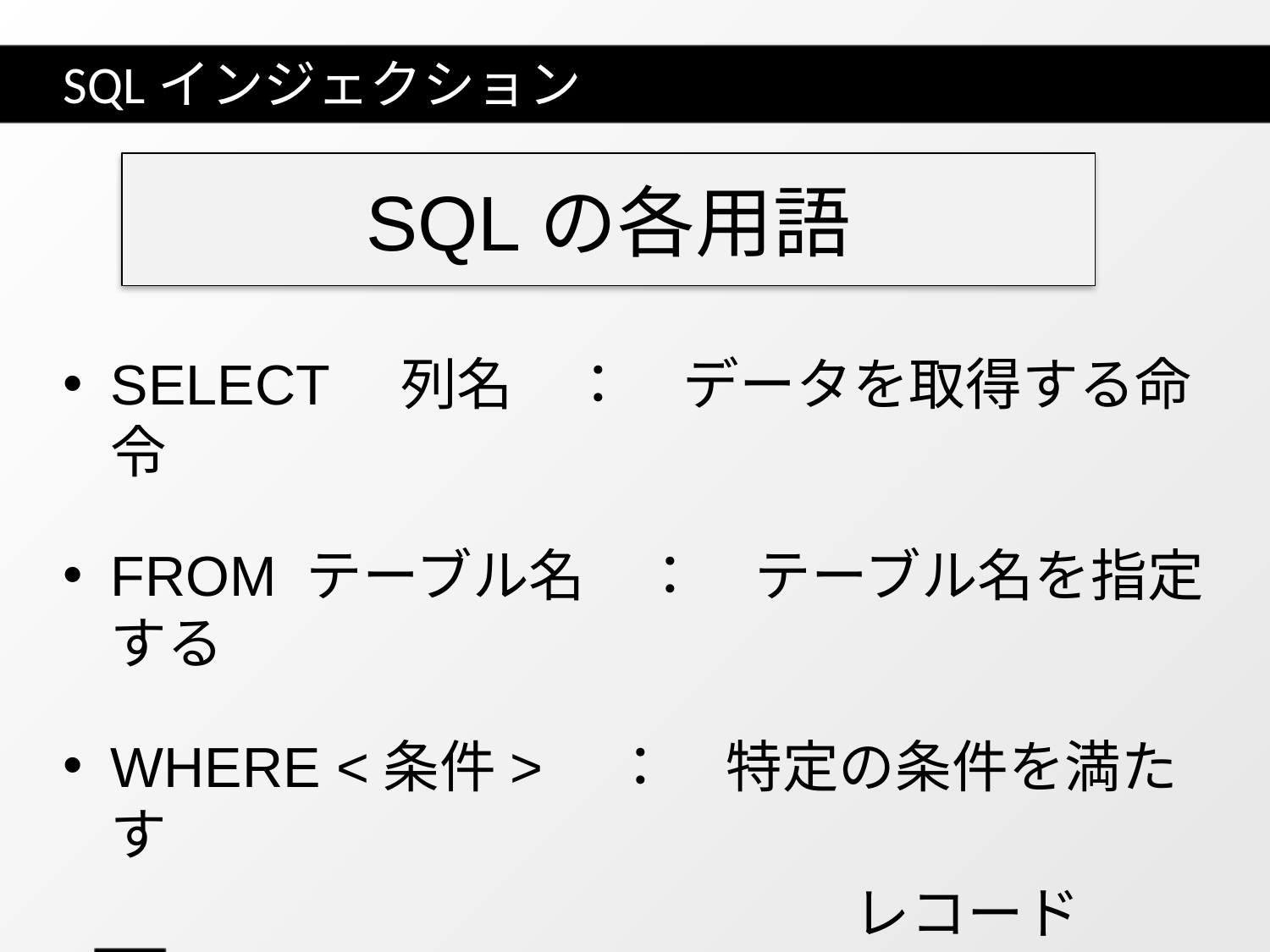

# SQLインジェクション
SQLの各用語

SELECT　列名　：　データを取得する命令

FROM テーブル名　：　テーブル名を指定する

WHERE <条件>　：　特定の条件を満たす
　　　　　　　　　　　　　　レコード